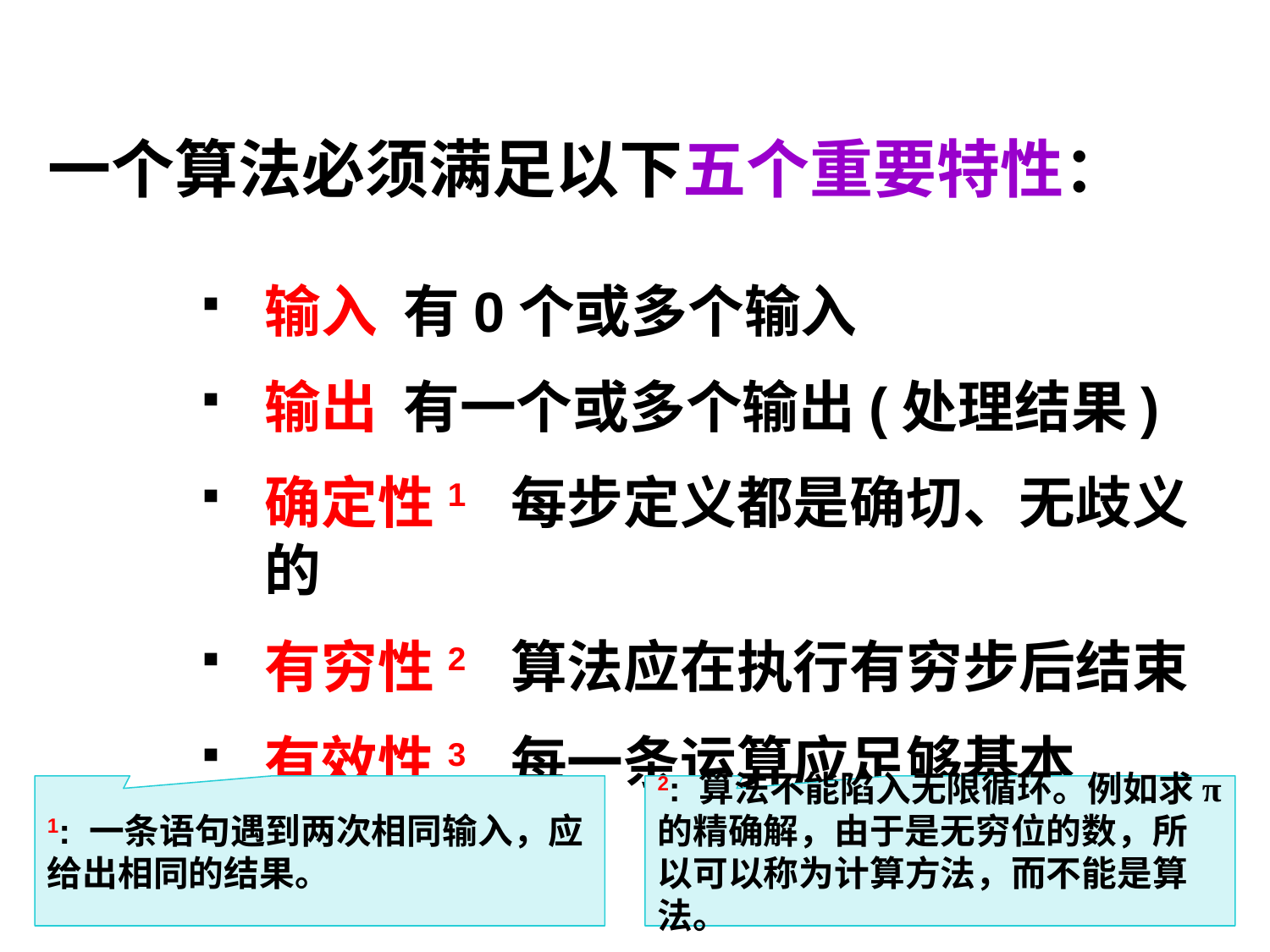

一个算法必须满足以下五个重要特性：
输入  有0个或多个输入
输出  有一个或多个输出(处理结果)
确定性1  每步定义都是确切、无歧义的
有穷性2  算法应在执行有穷步后结束
有效性3  每一条运算应足够基本
1: 一条语句遇到两次相同输入，应给出相同的结果。
2: 算法不能陷入无限循环。例如求π的精确解，由于是无穷位的数，所以可以称为计算方法，而不能是算法。